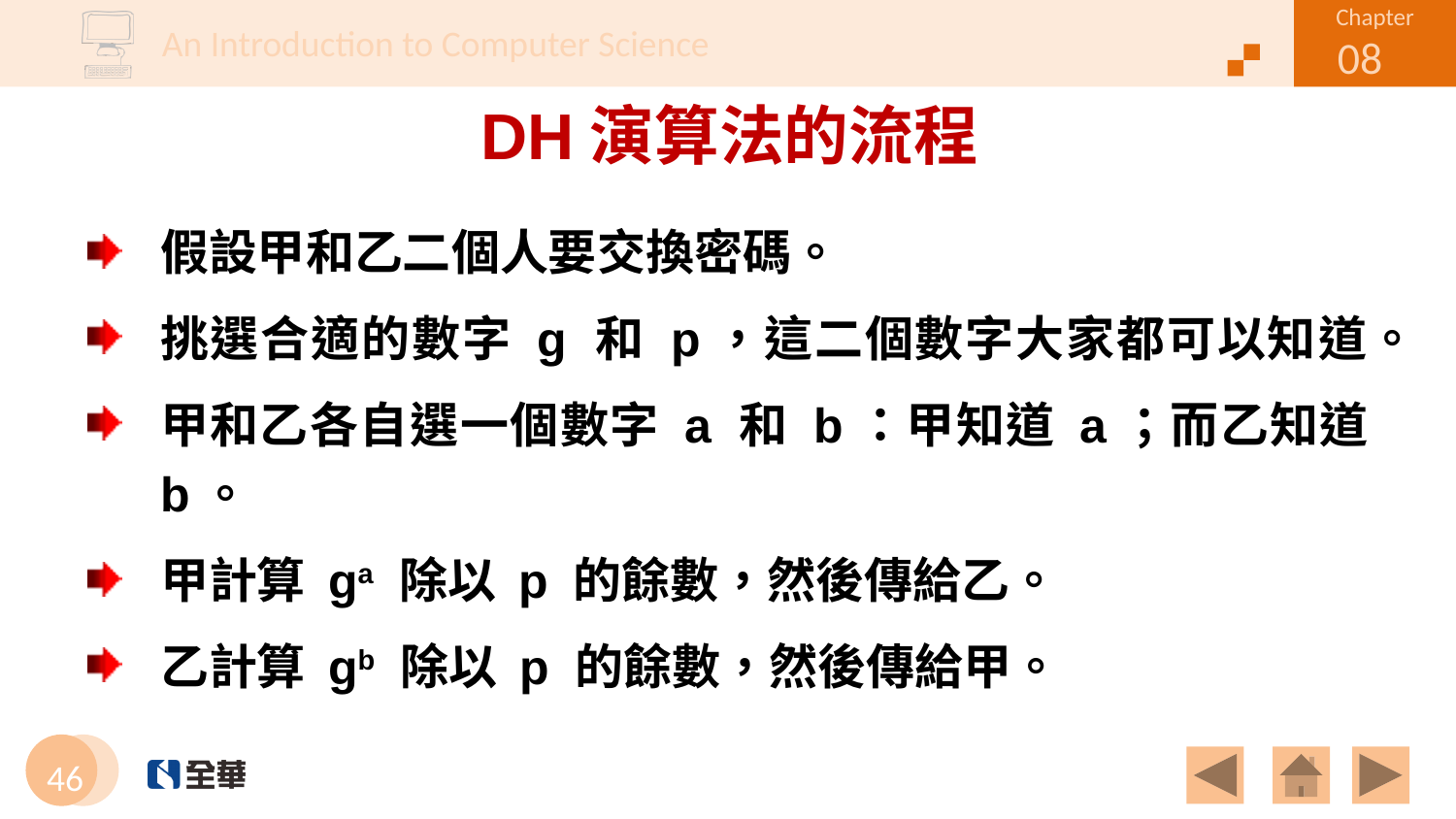

# DH演算法的流程
假設甲和乙二個人要交換密碼。
挑選合適的數字 g 和 p，這二個數字大家都可以知道。
甲和乙各自選一個數字 a 和 b：甲知道 a；而乙知道 b。
甲計算 ga 除以 p 的餘數，然後傳給乙。
乙計算 gb 除以 p 的餘數，然後傳給甲。